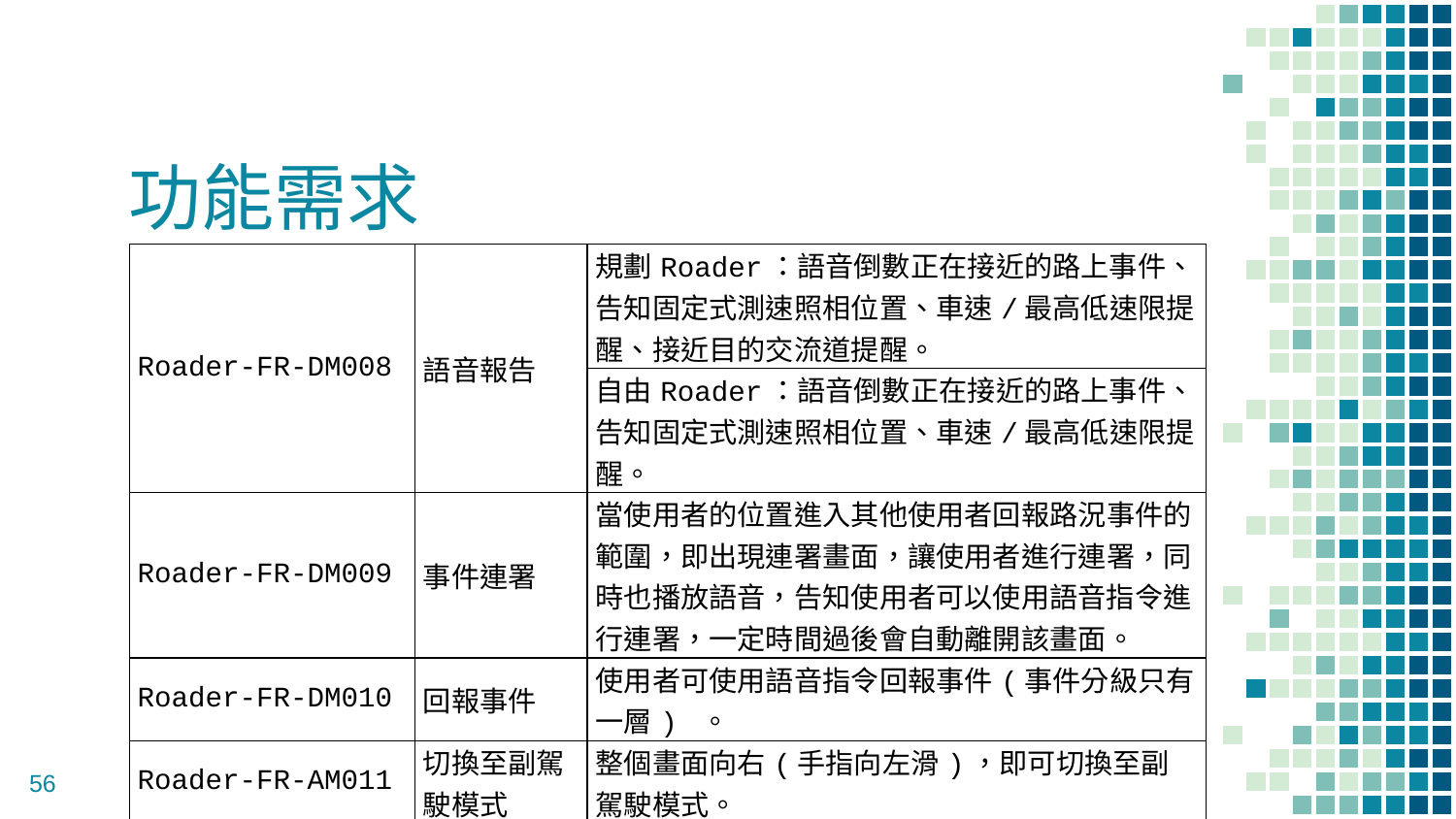

# 功能需求
| Roader-FR-DM008 | 語音報告 | 規劃Roader：語音倒數正在接近的路上事件、告知固定式測速照相位置、車速/最高低速限提醒、接近目的交流道提醒。 |
| --- | --- | --- |
|  |  | 自由Roader：語音倒數正在接近的路上事件、告知固定式測速照相位置、車速/最高低速限提醒。 |
| Roader-FR-DM009 | 事件連署 | 當使用者的位置進入其他使用者回報路況事件的範圍，即出現連署畫面，讓使用者進行連署，同時也播放語音，告知使用者可以使用語音指令進行連署，一定時間過後會自動離開該畫面。 |
| Roader-FR-DM010 | 回報事件 | 使用者可使用語音指令回報事件(事件分級只有一層) 。 |
| Roader-FR-AM011 | 切換至副駕駛模式 | 整個畫面向右(手指向左滑)，即可切換至副駕駛模式。 |
| Roader-FR-AM012 | 自動結束 | 離開終點交流道之後依照設定決定是否自動結束Roader。 |
56